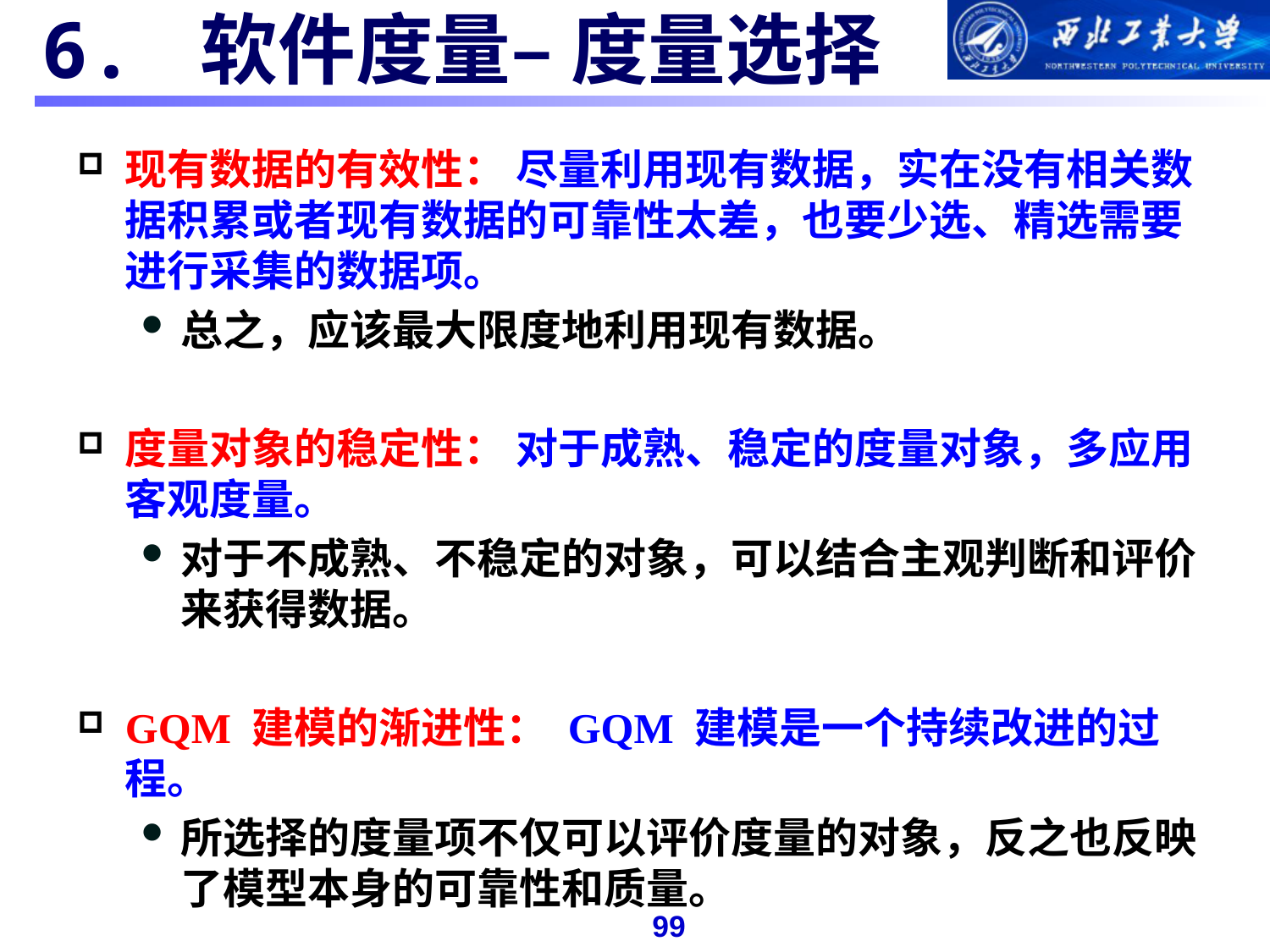

#
6. 软件度量– 度量选择
现有数据的有效性： 尽量利用现有数据，实在没有相关数据积累或者现有数据的可靠性太差，也要少选、精选需要进行采集的数据项。
总之，应该最大限度地利用现有数据。

度量对象的稳定性： 对于成熟、稳定的度量对象，多应用客观度量。
对于不成熟、不稳定的对象，可以结合主观判断和评价来获得数据。

GQM 建模的渐进性： GQM 建模是一个持续改进的过程。
所选择的度量项不仅可以评价度量的对象，反之也反映了模型本身的可靠性和质量。